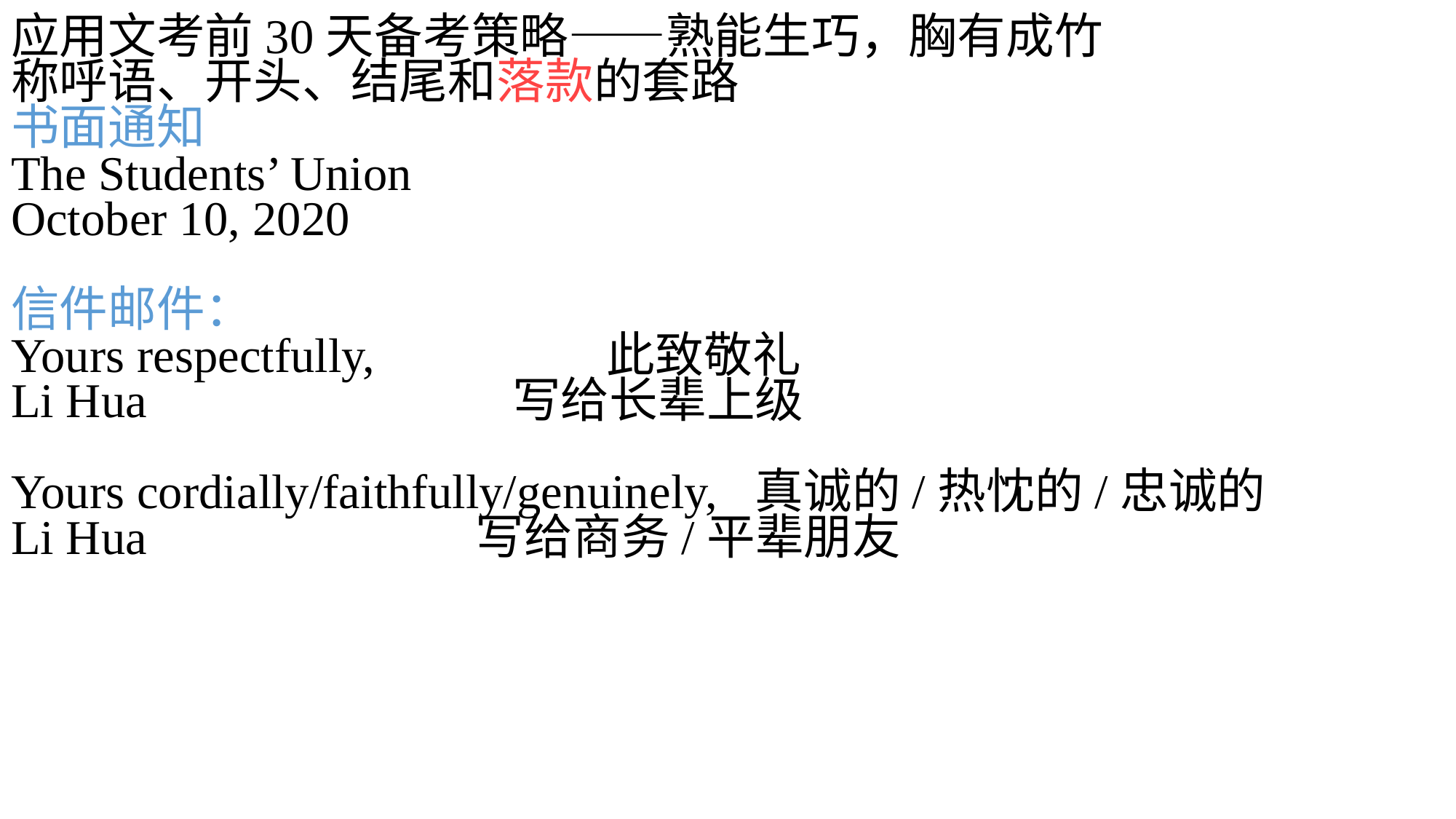

应用文考前30天备考策略——熟能生巧，胸有成竹
称呼语、开头、结尾和落款的套路
书面通知
The Students’ Union
October 10, 2020

信件邮件：
Yours respectfully,                  此致敬礼
Li Hua                             写给长辈上级

Yours cordially/faithfully/genuinely,  真诚的/热忱的/忠诚的
Li Hua                          写给商务/平辈朋友